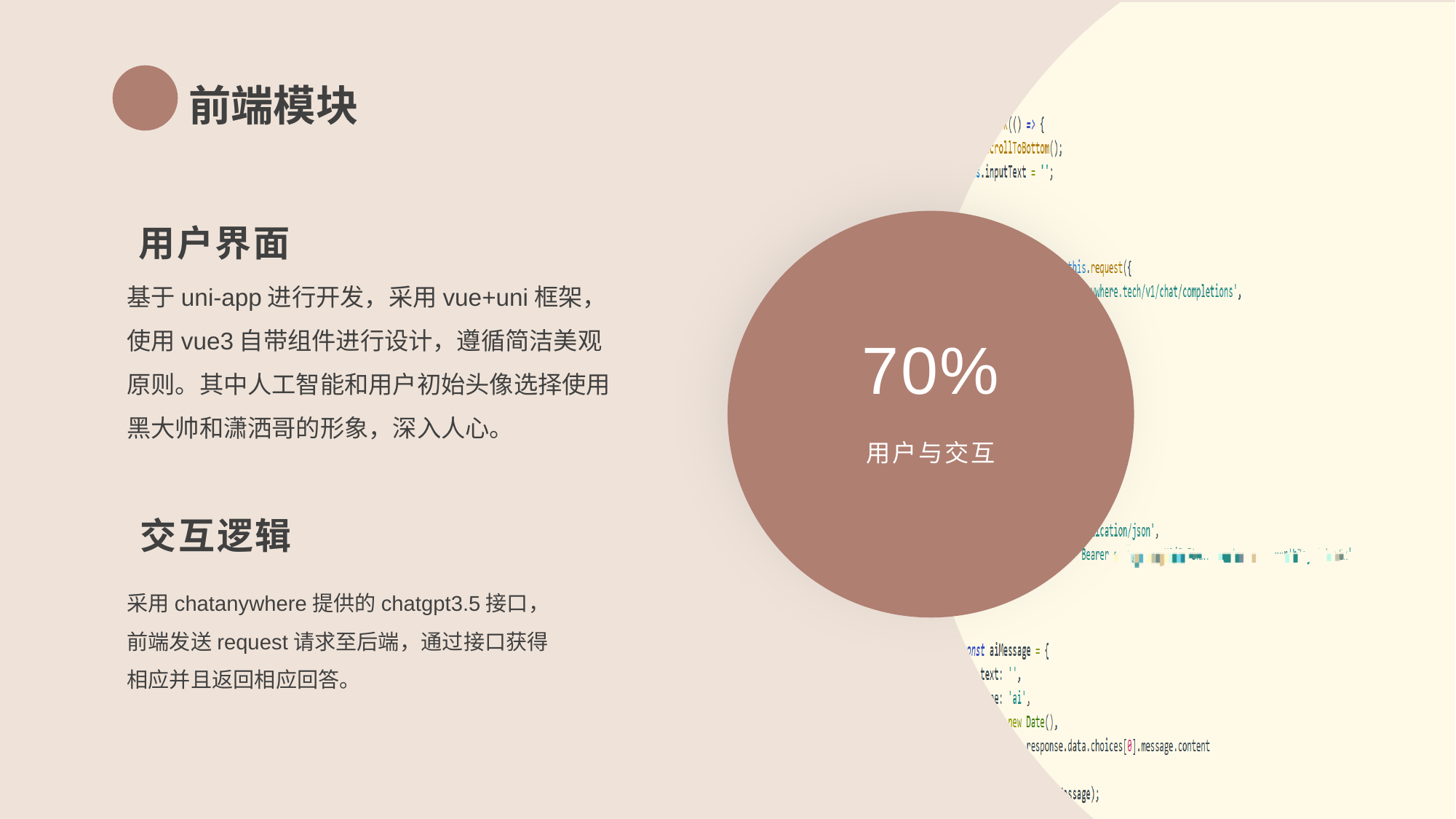

前端模块

70%
用户与交互
用户界面
基于uni-app进行开发，采用vue+uni框架，使用vue3自带组件进行设计，遵循简洁美观原则。其中人工智能和用户初始头像选择使用黑大帅和潇洒哥的形象，深入人心。
交互逻辑
采用chatanywhere提供的chatgpt3.5接口，前端发送request请求至后端，通过接口获得相应并且返回相应回答。